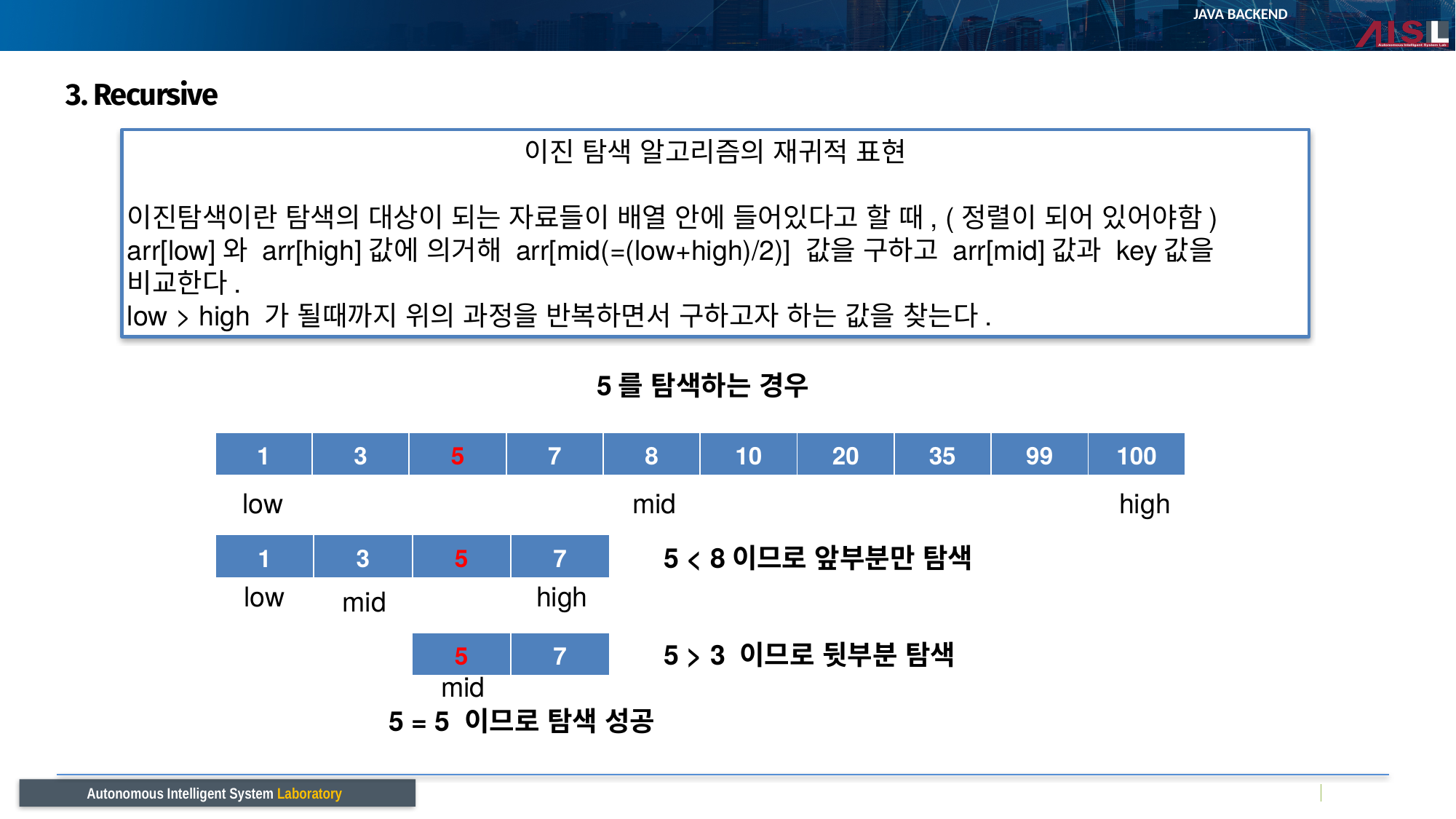

# 3. Recursive
이진 탐색 알고리즘의 재귀적 표현

이진탐색이란 탐색의 대상이 되는 자료들이 배열 안에 들어있다고 할 때, (정렬이 되어 있어야함)
arr[low]와 arr[high]값에 의거해 arr[mid(=(low+high)/2)] 값을 구하고 arr[mid]값과 key값을 비교한다.
low > high 가 될때까지 위의 과정을 반복하면서 구하고자 하는 값을 찾는다.
5를 탐색하는 경우

| 1 | 3 | 5 | 7 | 8 | 10 | 20 | 35 | 99 | 100 |
| --- | --- | --- | --- | --- | --- | --- | --- | --- | --- |
low
mid
high
| 1 | 3 | 5 | 7 |
| --- | --- | --- | --- |
5 < 8이므로 앞부분만 탐색
low
high
mid
| 5 | 7 |
| --- | --- |
5 > 3 이므로 뒷부분 탐색
mid
5 = 5 이므로 탐색 성공